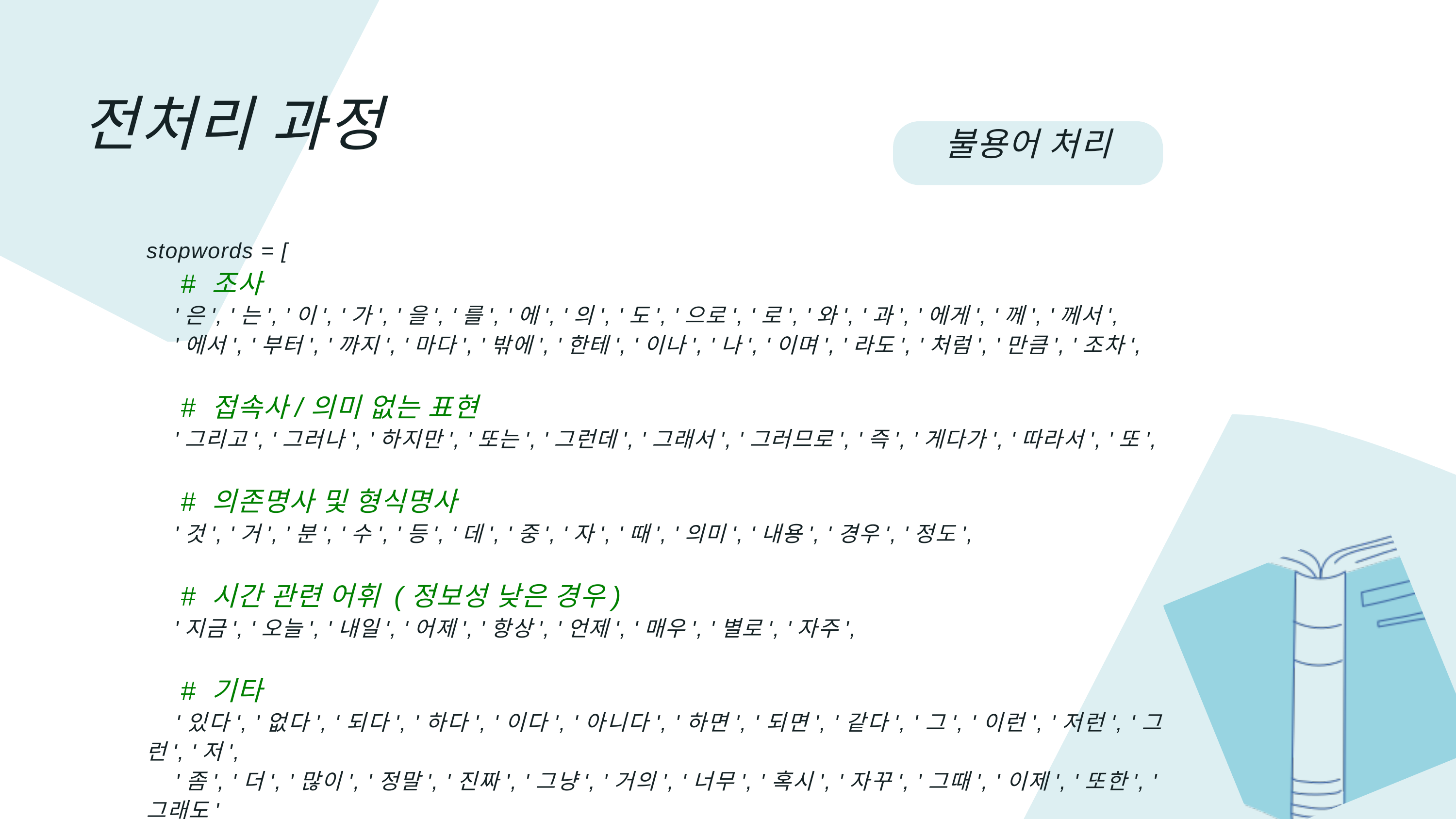

전처리 과정

불용어 처리
stopwords = [
    # 조사
    '은', '는', '이', '가', '을', '를', '에', '의', '도', '으로', '로', '와', '과', '에게', '께', '께서',
    '에서', '부터', '까지', '마다', '밖에', '한테', '이나', '나', '이며', '라도', '처럼', '만큼', '조차',

    # 접속사/의미 없는 표현
    '그리고', '그러나', '하지만', '또는', '그런데', '그래서', '그러므로', '즉', '게다가', '따라서', '또',

    # 의존명사 및 형식명사
    '것', '거', '분', '수', '등', '데', '중', '자', '때', '의미', '내용', '경우', '정도',

    # 시간 관련 어휘 (정보성 낮은 경우)
    '지금', '오늘', '내일', '어제', '항상', '언제', '매우', '별로', '자주',

    # 기타
    '있다', '없다', '되다', '하다', '이다', '아니다', '하면', '되면', '같다', '그', '이런', '저런', '그런', '저',
    '좀', '더', '많이', '정말', '진짜', '그냥', '거의', '너무', '혹시', '자꾸', '그때', '이제', '또한', '그래도'